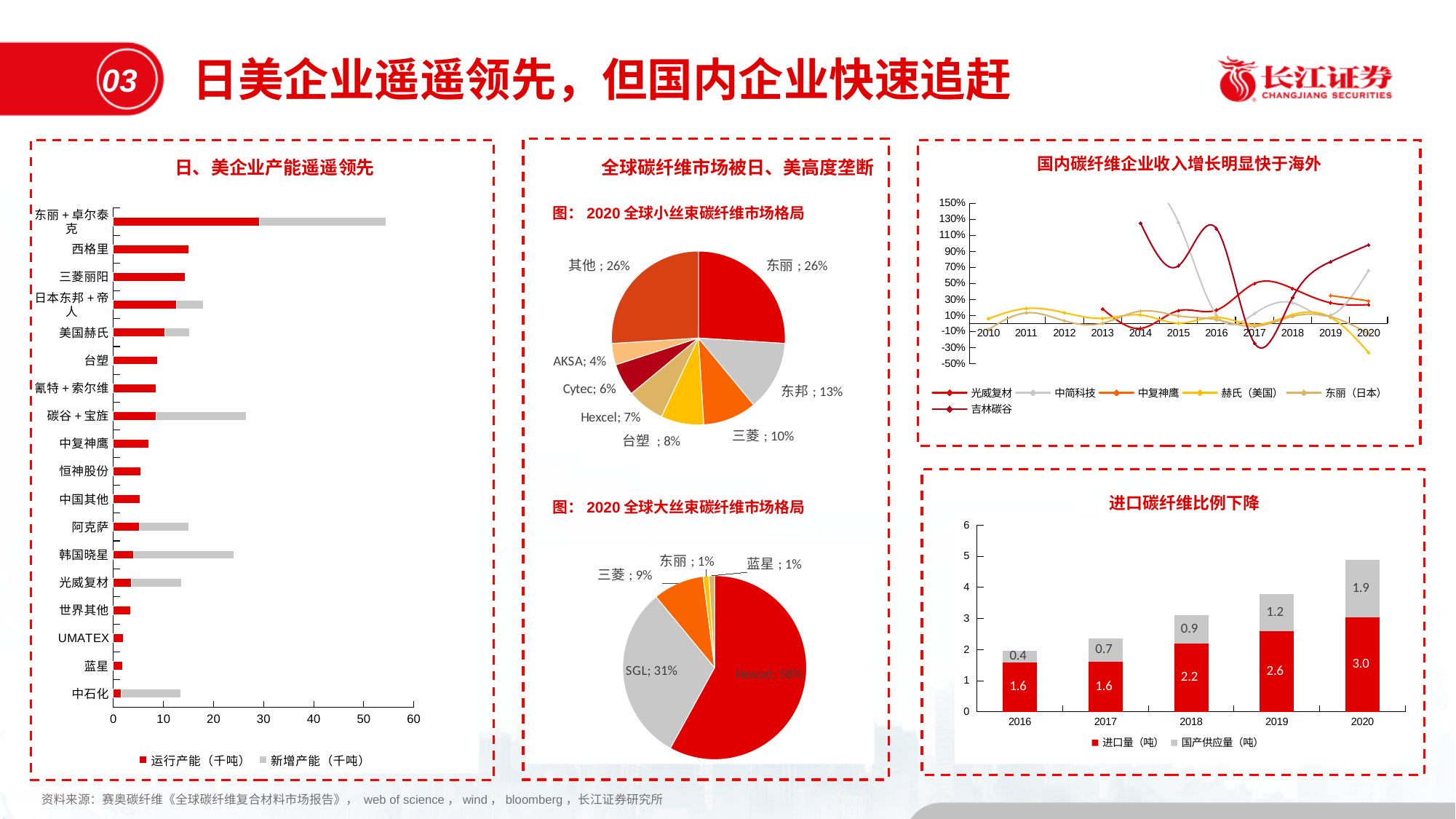

日美企业遥遥领先，但国内企业快速追赶
03

国内碳纤维企业收入增长明显快于海外
全球碳纤维市场被日、美高度垄断
日、美企业产能遥遥领先

### Chart

| Category | 光威复材 | 中简科技 | 中复神鹰 | 赫氏（美国） | 东丽（日本） | 吉林碳谷 |
|---|---|---|---|---|---|---|
| 2010 | None | None | None | 0.058919 | -0.076062 | None |
| 2011 | None | None | None | 0.186435 | 0.132434 | None |
| 2012 | None | None | None | 0.133439 | 0.031767 | None |
| 2013 | 0.181818612006788 | None | None | 0.063363 | 0.002313 | None |
| 2014 | -0.0621354301803749 | 1.85858346410775 | None | 0.105649 | 0.154181 | 1.2515000000000005 |
| 2015 | 0.159364175891641 | 1.25962075891339 | None | 0.003072 | 0.094111 | 0.7197423939595824 |
| 2016 | 0.166368140040412 | 0.104041490937436 | None | 0.076886 | 0.046598 | 1.1831095041322315 |
| 2017 | 0.498681780919424 | 0.123970359654453 | None | -0.015467 | -0.037046 | -0.2465396900508695 |
| 2018 | 0.436278199567417 | 0.25751698471228 | None | 0.10936 | 0.088029 | 0.3227351232532578 |
| 2019 | 0.257704764095812 | 0.102794629930489 | 0.34794974496545 | 0.076104 | 0.083448 | 0.7696599204700578 |
| 2020 | 0.23357438013517 | 0.661366711195505 | 0.282361165376047 | -0.362228 | -0.124613 | 0.9806486232686049 |

### Chart

| Category | 运行产能（千吨） | 新增产能（千吨） |
|---|---|---|
| 中石化 | 1.5 | 12.0 |
| 蓝星 | 1.8 | None |
| UMATEX | 2.0 | None |
| 世界其他 | 3.5 | None |
| 光威复材 | 3.6 | 10.0 |
| 韩国晓星 | 4.0 | 20.0 |
| 阿克萨 | 5.1 | 10.0 |
| 中国其他 | 5.3 | None |
| 恒神股份 | 5.5 | None |
| 中复神鹰 | 7.0 | None |
| 碳谷+宝旌 | 8.5 | 18.0 |
| 氰特+索尔维 | 8.5 | None |
| 台塑 | 8.8 | None |
| 美国赫氏 | 10.2 | 5.0 |
| 日本东邦+帝人 | 12.6 | 5.4 |
| 三菱丽阳 | 14.3 | None |
| 西格里 | 15.0 | None |
| 东丽+卓尔泰克 | 29.1 | 25.4 |
图：2020全球小丝束碳纤维市场格局

### Chart

| Category |  |
|---|---|
| 东丽 | 0.26 |
| 东邦 | 0.13 |
| 三菱 | 0.1 |
| 台塑  | 0.08 |
| Hexcel | 0.07 |
| Cytec | 0.06 |
| AKSA | 0.04 |
| 其他 | 0.26 |

进口碳纤维比例下降
图：2020全球大丝束碳纤维市场格局

### Chart

| Category | 进口量（吨） | 国产供应量（吨） |
|---|---|---|
| 2016 | 1.5963 | 0.36 |
| 2017 | 1.6087 | 0.74 |
| 2018 | 2.1991 | 0.9023 |
| 2019 | 2.584 | 1.2 |
| 2020 | 3.0351 | 1.85 |

### Chart

| Category |  |
|---|---|
| Hexcel | 0.58 |
| SGL | 0.31 |
| 三菱 | 0.09 |
| 东丽 | 0.01 |
| 蓝星 | 0.01 |
资料来源：赛奥碳纤维《全球碳纤维复合材料市场报告》， web of science，wind，bloomberg，长江证券研究所